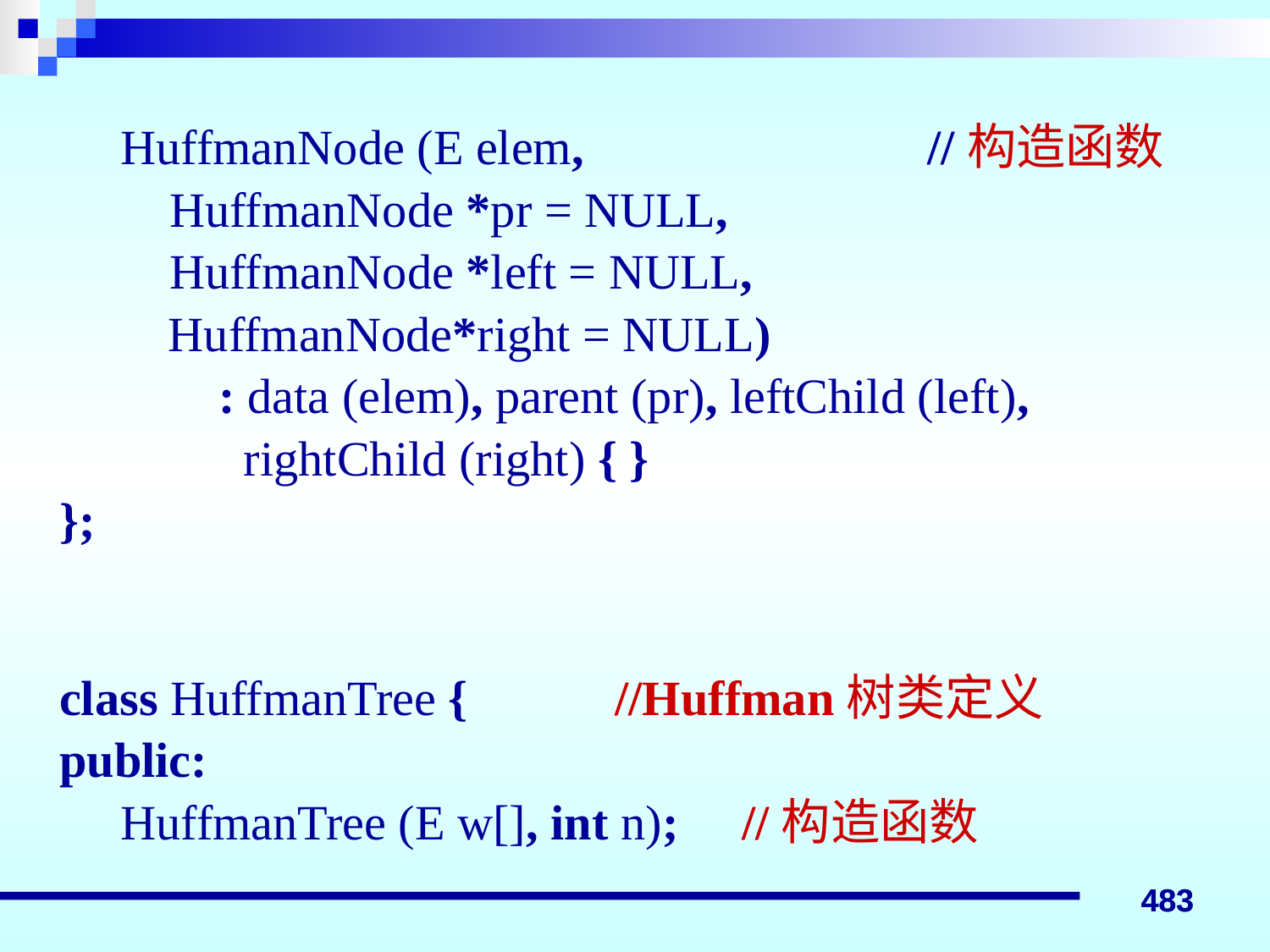

HuffmanNode (E elem,                            //构造函数
         HuffmanNode *pr = NULL,
         HuffmanNode *left = NULL,
	     HuffmanNode*right = NULL)
             : data (elem), parent (pr), leftChild (left),
               rightChild (right) { }
};

class HuffmanTree {		//Huffman树类定义
public:
     HuffmanTree (E w[], int n);	//构造函数
483
483